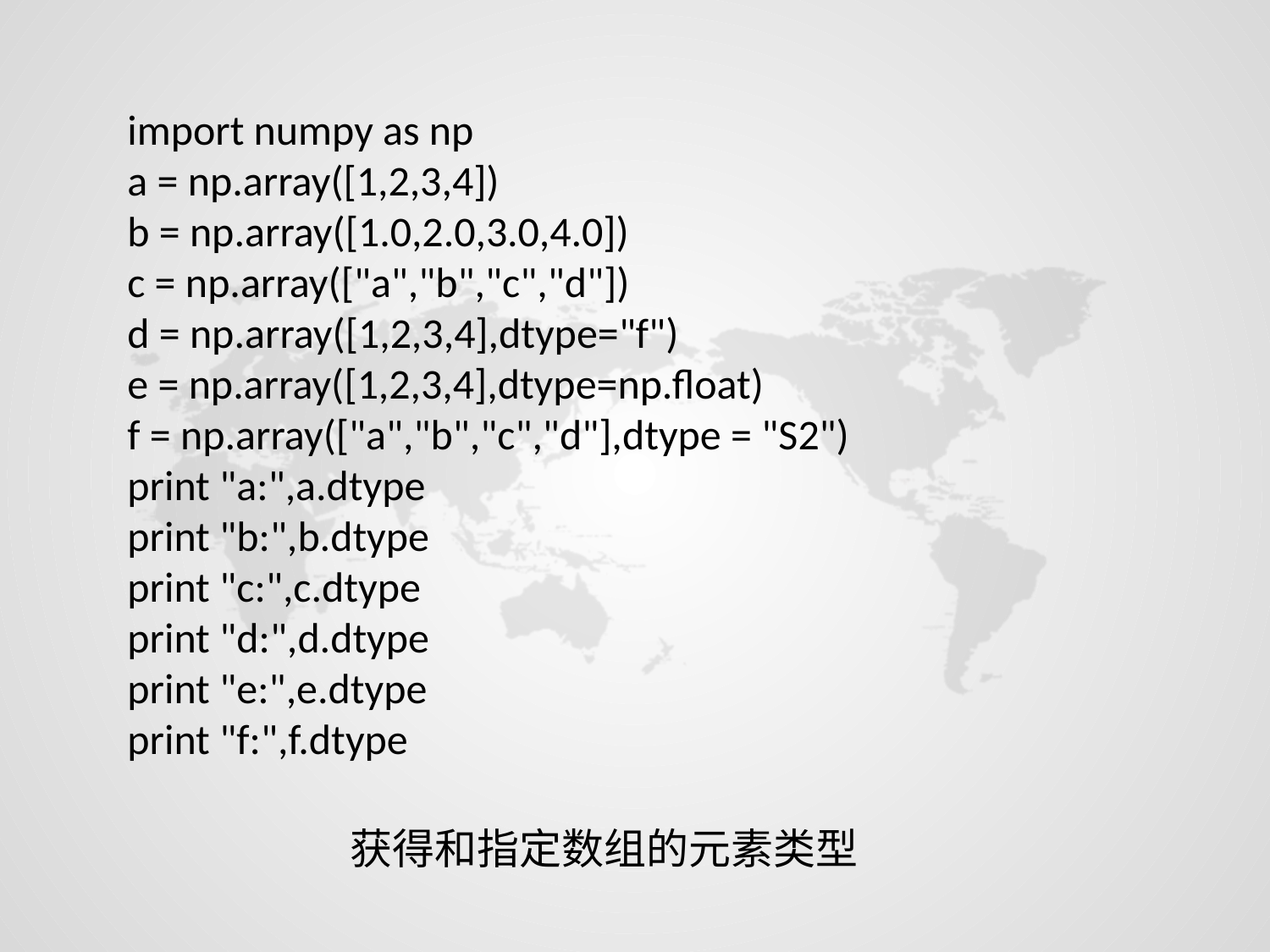

import numpy as np
a = np.array([1,2,3,4])
b = np.array([1.0,2.0,3.0,4.0])
c = np.array(["a","b","c","d"])
d = np.array([1,2,3,4],dtype="f")
e = np.array([1,2,3,4],dtype=np.float)
f = np.array(["a","b","c","d"],dtype = "S2")
print "a:",a.dtype
print "b:",b.dtype
print "c:",c.dtype
print "d:",d.dtype
print "e:",e.dtype
print "f:",f.dtype
获得和指定数组的元素类型